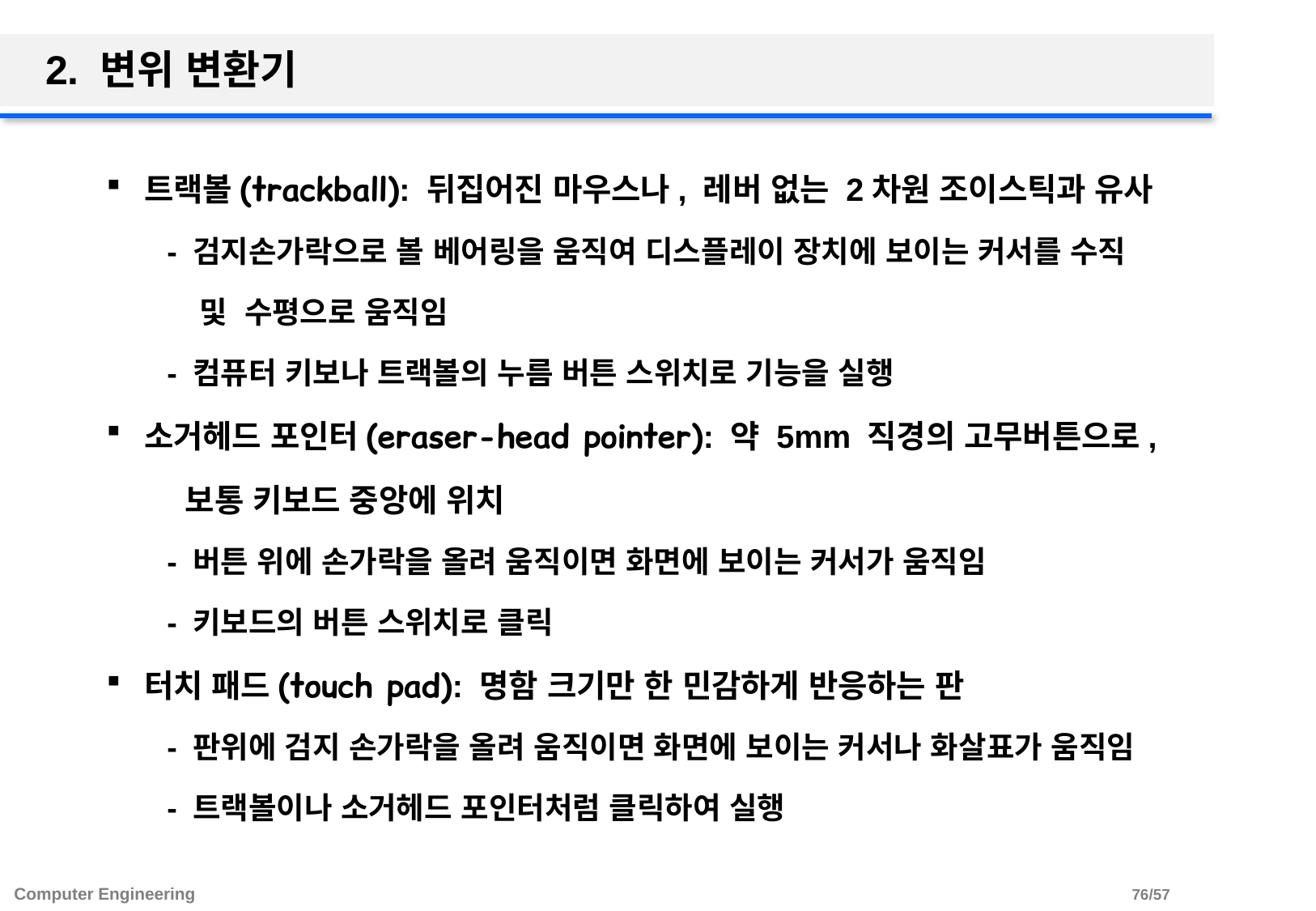

# 2. 변위 변환기
트랙볼(trackball): 뒤집어진 마우스나, 레버 없는 2차원 조이스틱과 유사
- 검지손가락으로 볼 베어링을 움직여 디스플레이 장치에 보이는 커서를 수직
   및  수평으로 움직임
- 컴퓨터 키보나 트랙볼의 누름 버튼 스위치로 기능을 실행
소거헤드 포인터(eraser-head pointer): 약 5mm 직경의 고무버튼으로,
        보통 키보드 중앙에 위치
- 버튼 위에 손가락을 올려 움직이면 화면에 보이는 커서가 움직임
- 키보드의 버튼 스위치로 클릭
터치 패드(touch pad): 명함 크기만 한 민감하게 반응하는 판
- 판위에 검지 손가락을 올려 움직이면 화면에 보이는 커서나 화살표가 움직임
- 트랙볼이나 소거헤드 포인터처럼 클릭하여 실행